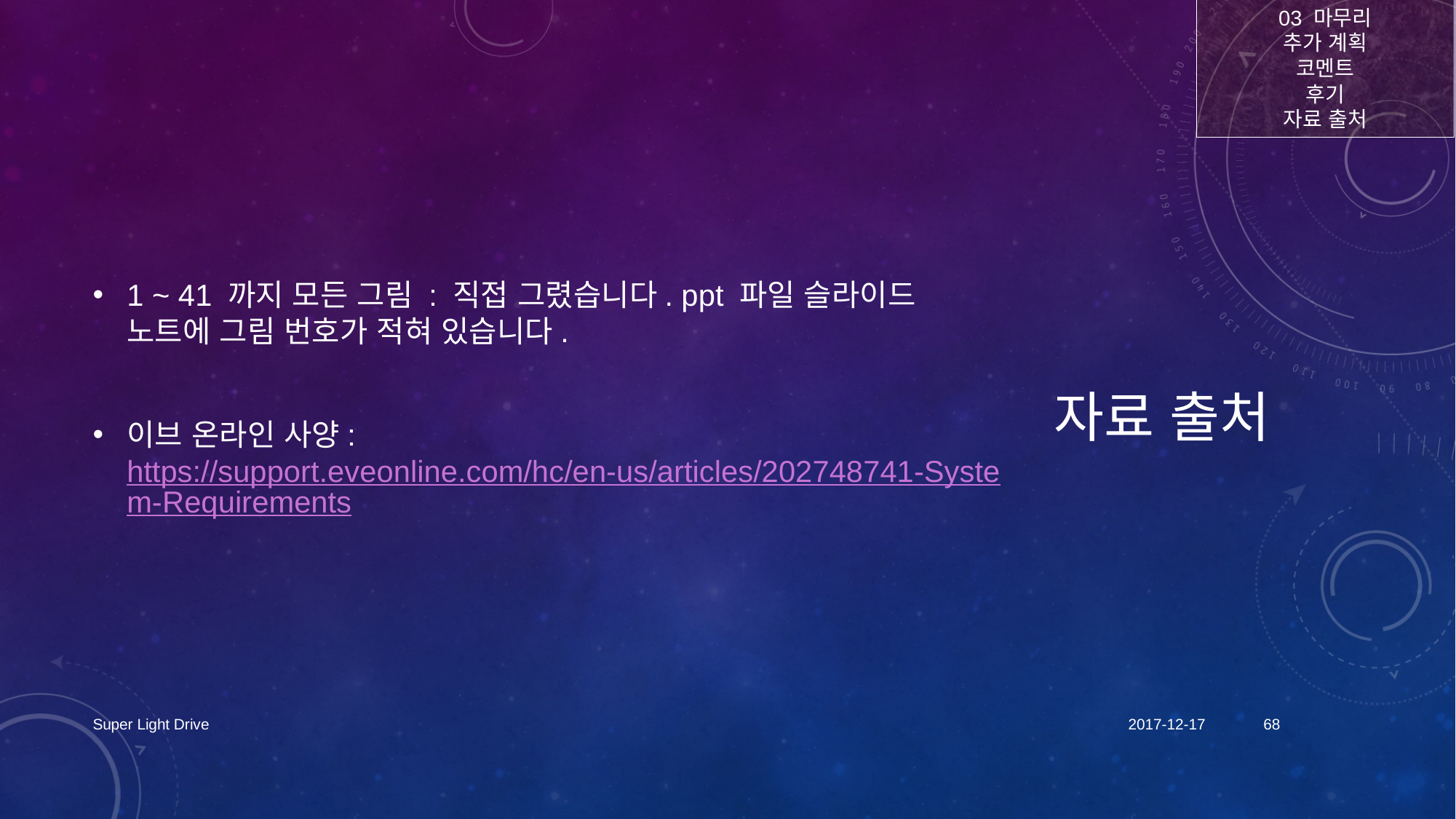

03 마무리
추가 계획
코멘트
후기
자료 출처
# 자료 출처
1 ~ 41 까지 모든 그림 : 직접 그렸습니다. ppt 파일 슬라이드 노트에 그림 번호가 적혀 있습니다.

이브 온라인 사양: https://support.eveonline.com/hc/en-us/articles/202748741-System-Requirements
Super Light Drive
2017-12-17
68